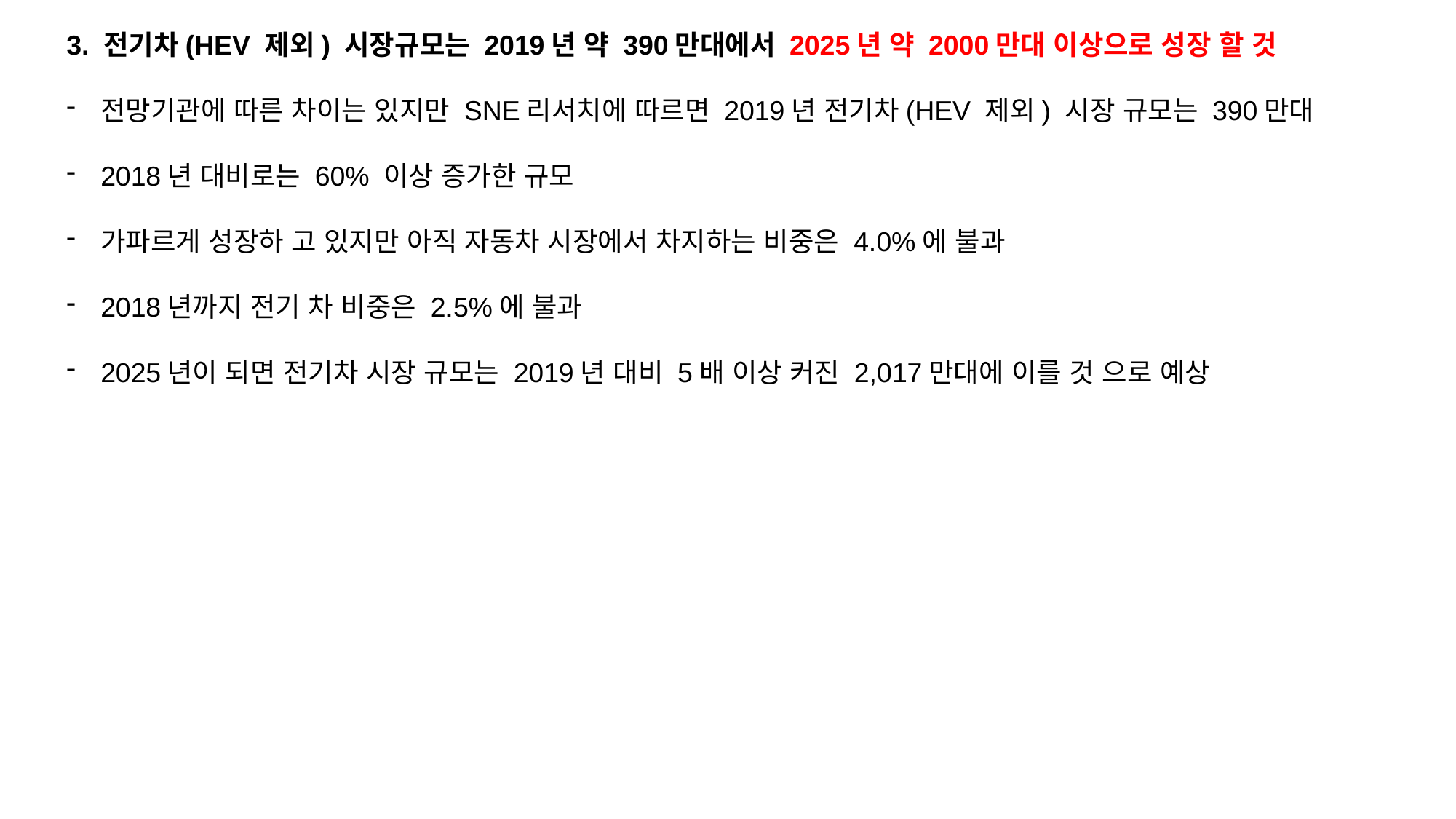

3. 전기차(HEV 제외) 시장규모는 2019년 약 390만대에서 2025년 약 2000만대 이상으로 성장 할 것

전망기관에 따른 차이는 있지만 SNE리서치에 따르면 2019년 전기차(HEV 제외) 시장 규모는 390만대

2018년 대비로는 60% 이상 증가한 규모

가파르게 성장하 고 있지만 아직 자동차 시장에서 차지하는 비중은 4.0%에 불과

2018년까지 전기 차 비중은 2.5%에 불과

2025년이 되면 전기차 시장 규모는 2019년 대비 5배 이상 커진 2,017만대에 이를 것 으로 예상